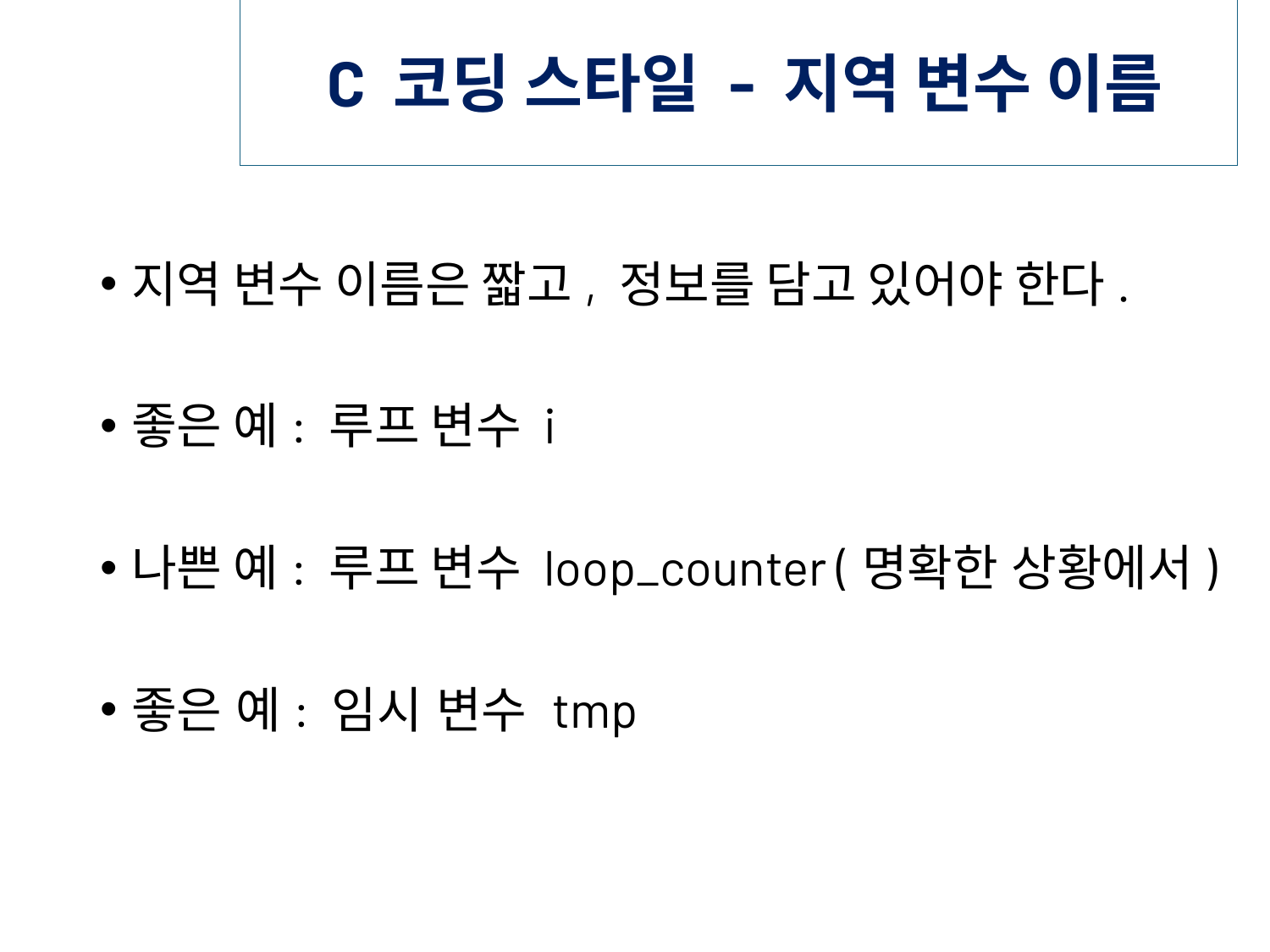

# C 코딩 스타일 - 지역 변수 이름
지역 변수 이름은 짧고, 정보를 담고 있어야 한다.

좋은 예: 루프 변수 i

나쁜 예: 루프 변수 loop_counter (명확한 상황에서)

좋은 예: 임시 변수 tmp